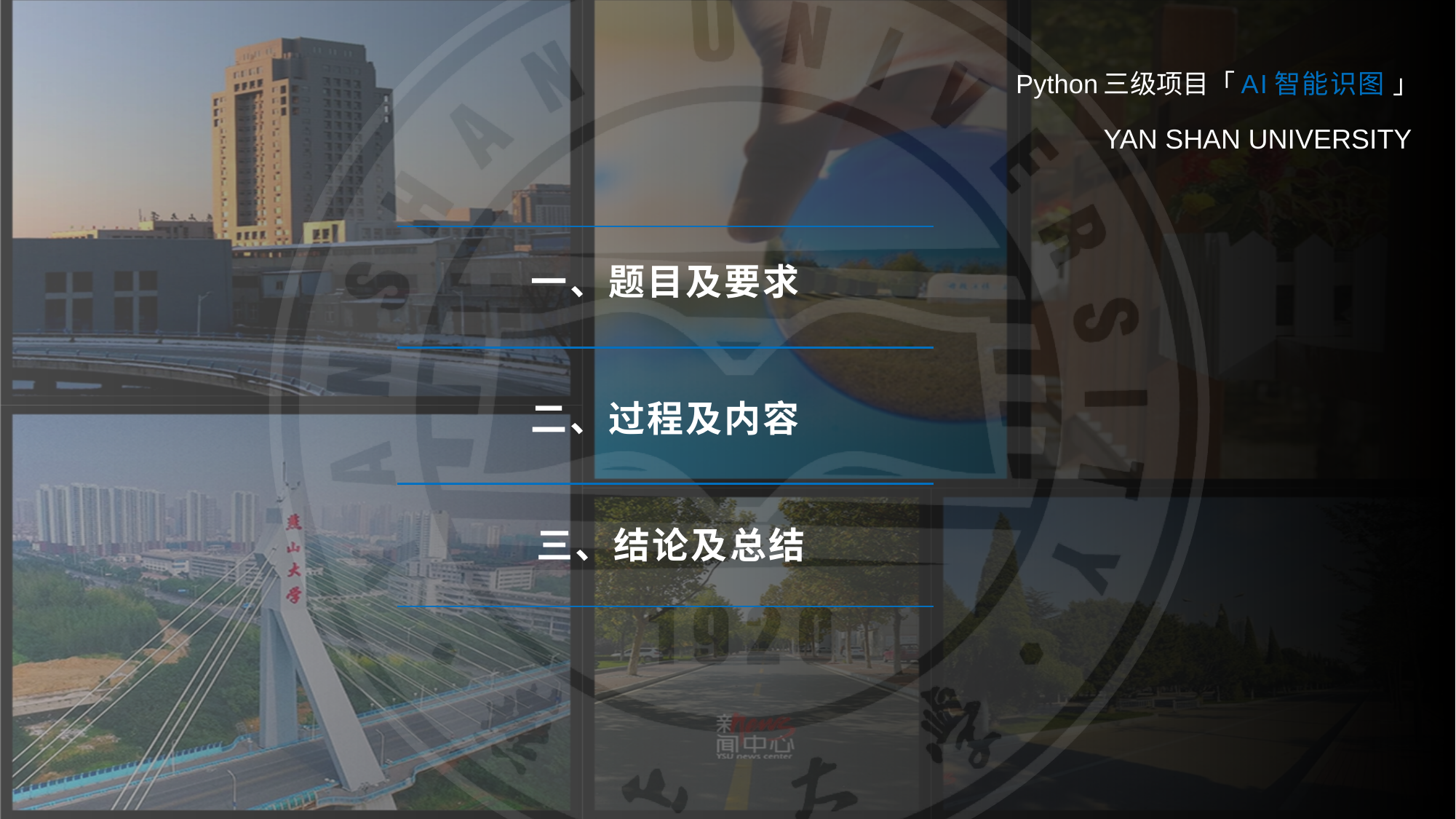

Python三级项目「AI智能识图 」
YAN SHAN UNIVERSITY
一、题目及要求
二、过程及内容
三、结论及总结